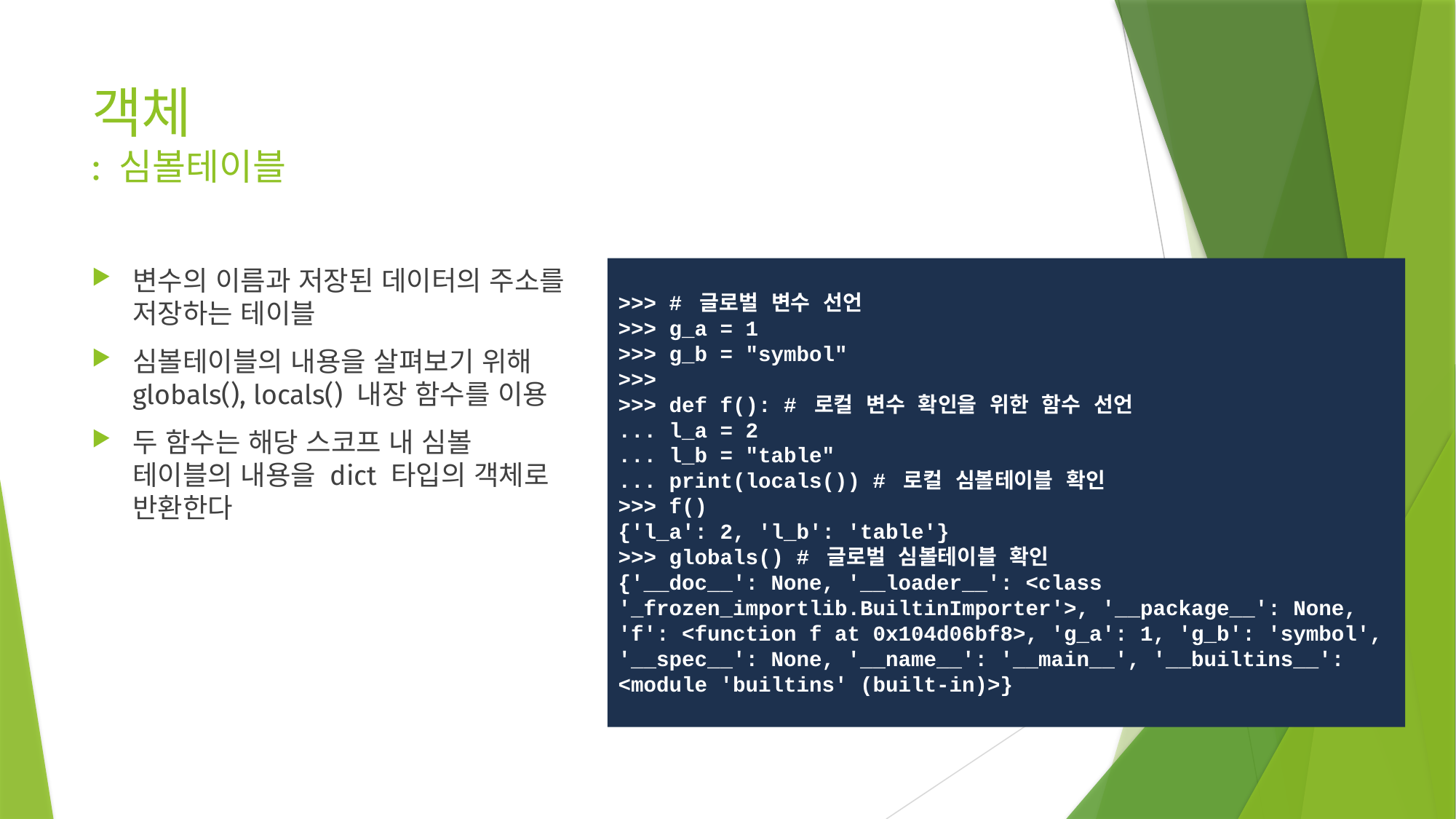

# 객체 : 심볼테이블
변수의 이름과 저장된 데이터의 주소를 저장하는 테이블
심볼테이블의 내용을 살펴보기 위해 globals(), locals() 내장 함수를 이용
두 함수는 해당 스코프 내 심볼 테이블의 내용을 dict 타입의 객체로 반환한다

>>> # 글로벌 변수 선언
>>> g_a = 1
>>> g_b = "symbol"
>>>
>>> def f(): # 로컬 변수 확인을 위한 함수 선언
... l_a = 2
... l_b = "table"
... print(locals()) # 로컬 심볼테이블 확인
>>> f()
{'l_a': 2, 'l_b': 'table'}
>>> globals() # 글로벌 심볼테이블 확인
{'__doc__': None, '__loader__': <class '_frozen_importlib.BuiltinImporter'>, '__package__': None, 'f': <function f at 0x104d06bf8>, 'g_a': 1, 'g_b': 'symbol', '__spec__': None, '__name__': '__main__', '__builtins__': <module 'builtins' (built-in)>}